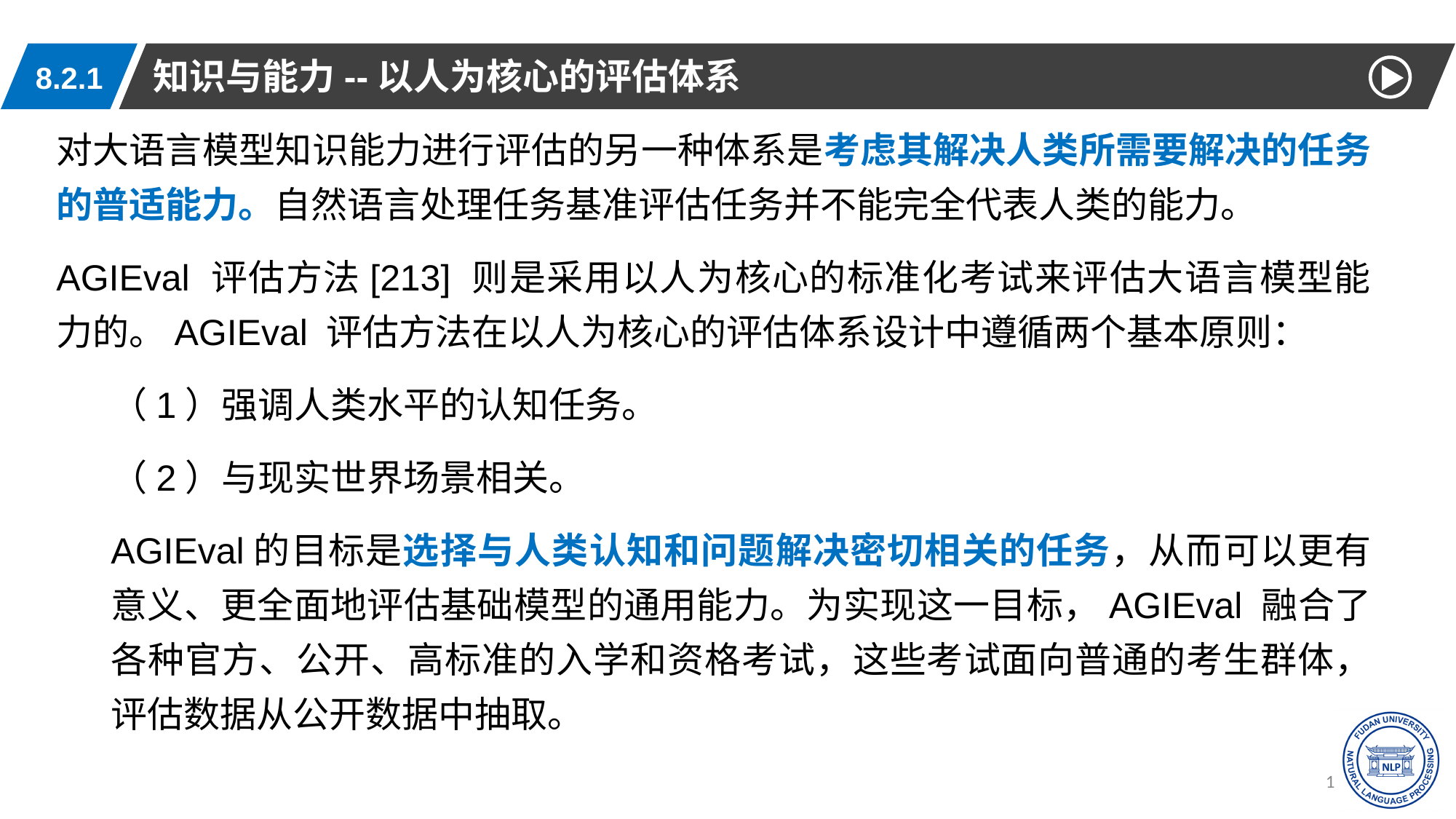

知识与能力--以人为核心的评估体系
8.2.1

对大语言模型知识能力进行评估的另一种体系是考虑其解决人类所需要解决的任务的普适能力。自然语言处理任务基准评估任务并不能完全代表人类的能力。
AGIEval 评估方法[213] 则是采用以人为核心的标准化考试来评估大语言模型能力的。AGIEval 评估方法在以人为核心的评估体系设计中遵循两个基本原则：
（1）强调人类水平的认知任务。
（2）与现实世界场景相关。
AGIEval的目标是选择与人类认知和问题解决密切相关的任务，从而可以更有意义、更全面地评估基础模型的通用能力。为实现这一目标，AGIEval 融合了各种官方、公开、高标准的入学和资格考试，这些考试面向普通的考生群体，评估数据从公开数据中抽取。
17